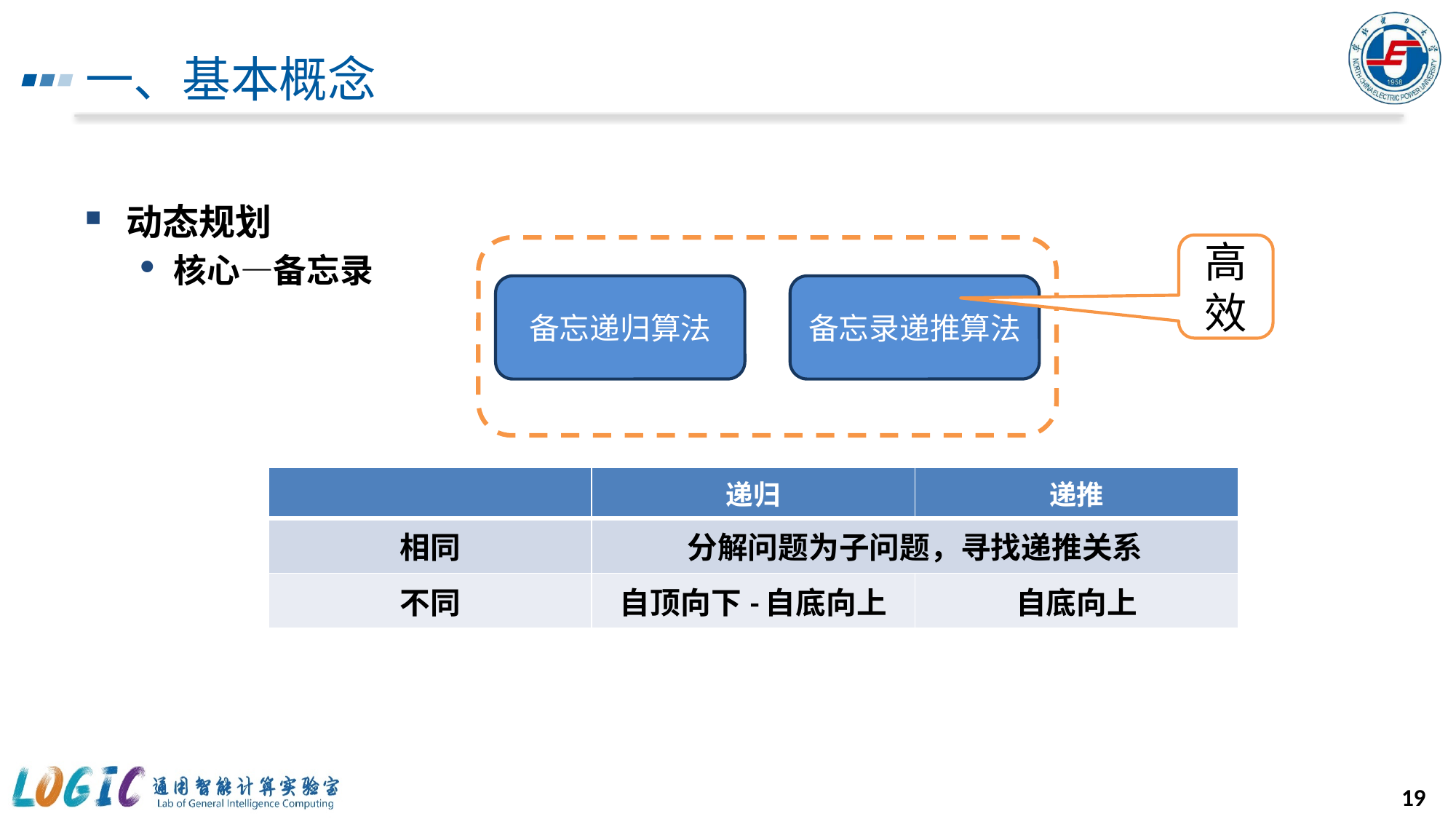

# 一、基本概念

动态规划
核心—备忘录
高效

备忘递归算法
备忘录递推算法
|  | 递归 | 递推 |
| --- | --- | --- |
| 相同 | 分解问题为子问题，寻找递推关系 |  |
| 不同 | 自顶向下-自底向上 | 自底向上 |
19